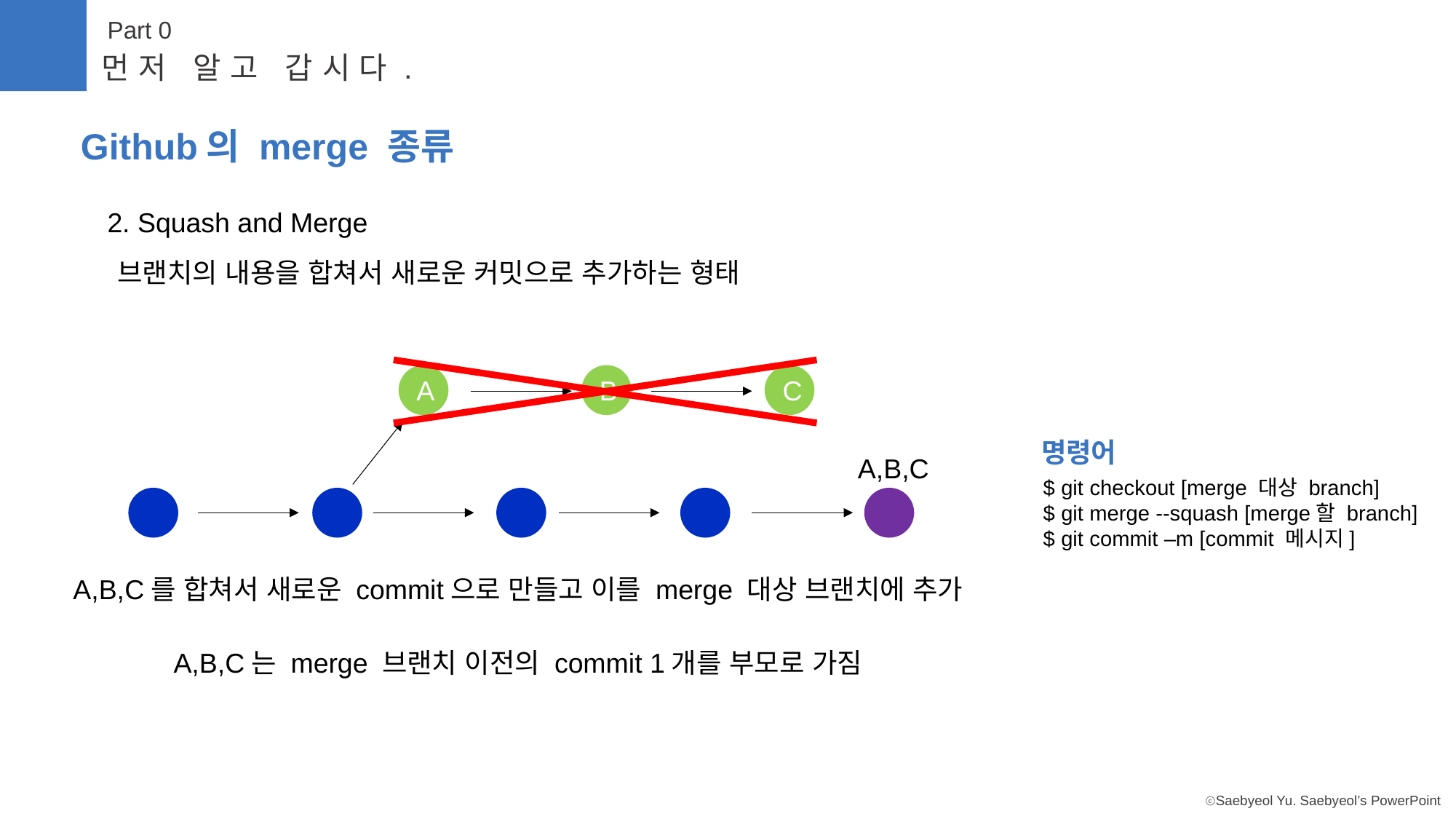

Part 0
먼저 알고 갑시다.
Github의 merge 종류
2. Squash and Merge
브랜치의 내용을 합쳐서 새로운 커밋으로 추가하는 형태

A
B
C
명령어
A,B,C
$ git checkout [merge 대상 branch]
$ git merge --squash [merge할 branch]
$ git commit –m [commit 메시지]

A,B,C를 합쳐서 새로운 commit으로 만들고 이를 merge 대상 브랜치에 추가
A,B,C는 merge 브랜치 이전의 commit 1개를 부모로 가짐